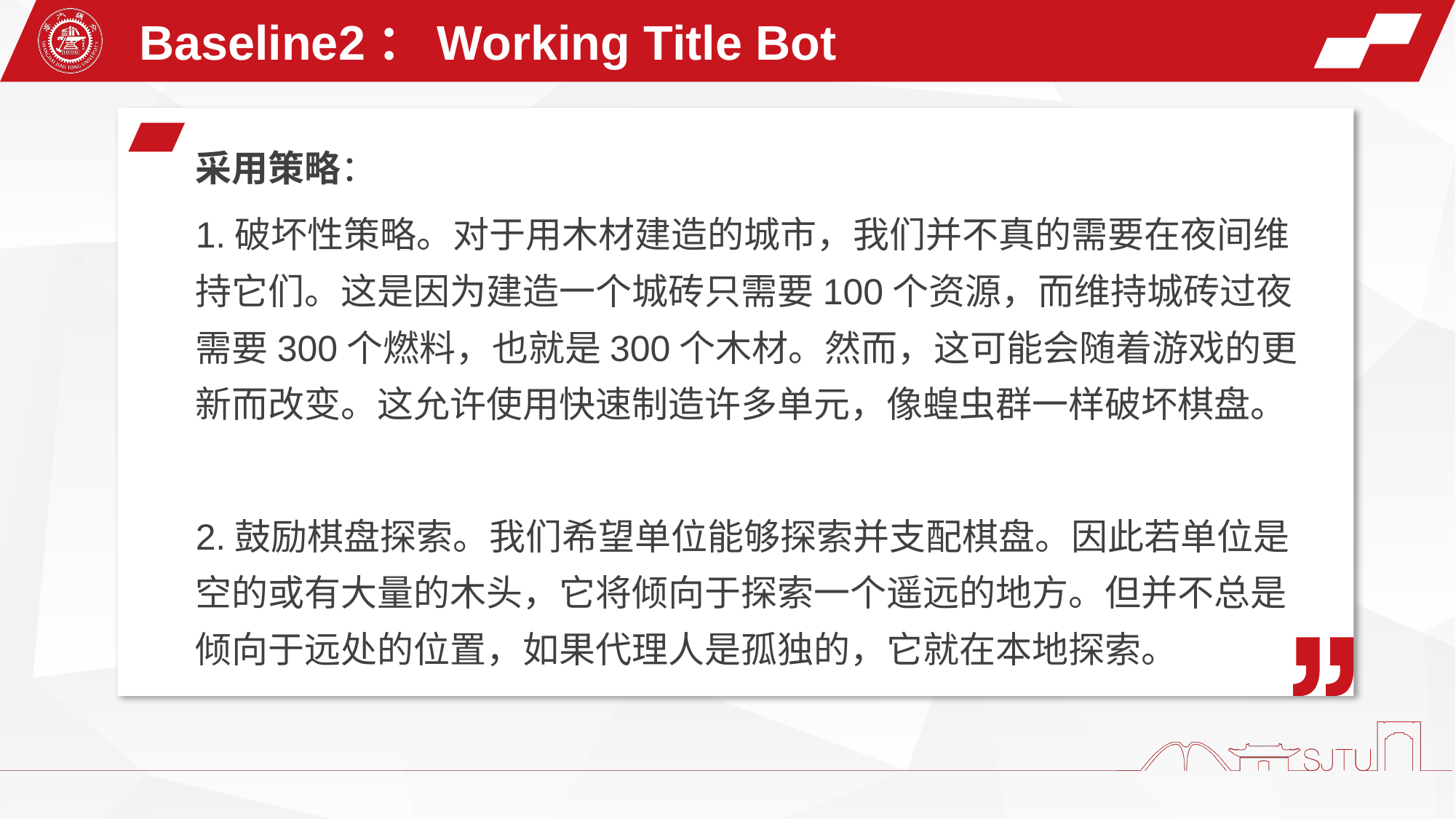

Baseline2：Working Title Bot

采用策略：
1.破坏性策略。对于用木材建造的城市，我们并不真的需要在夜间维持它们。这是因为建造一个城砖只需要100个资源，而维持城砖过夜需要300个燃料，也就是300个木材。然而，这可能会随着游戏的更新而改变。这允许使用快速制造许多单元，像蝗虫群一样破坏棋盘。

2.鼓励棋盘探索。我们希望单位能够探索并支配棋盘。因此若单位是空的或有大量的木头，它将倾向于探索一个遥远的地方。但并不总是倾向于远处的位置，如果代理人是孤独的，它就在本地探索。